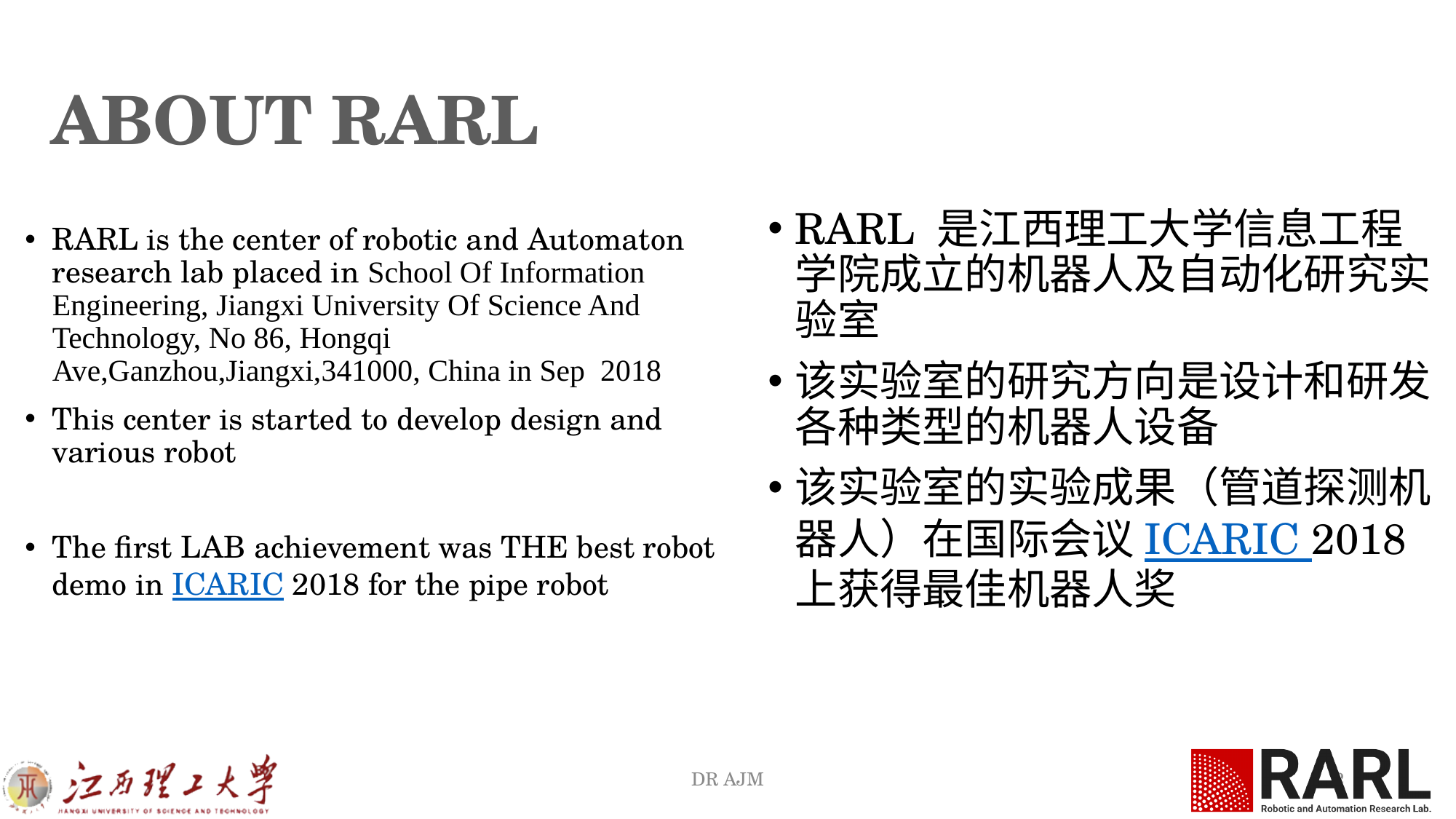

# ABOUT RARL
RARL 是江西理工大学信息工程学院成立的机器人及自动化研究实验室
该实验室的研究方向是设计和研发各种类型的机器人设备
该实验室的实验成果（管道探测机器人）在国际会议ICARIC 2018上获得最佳机器人奖
RARL is the center of robotic and Automaton research lab placed in School Of Information Engineering, Jiangxi University Of Science And Technology, No 86, Hongqi Ave,Ganzhou,Jiangxi,341000, China in Sep  2018
This center is started to develop design and various robot

The first LAB achievement was THE best robot demo in ICARIC 2018 for the pipe robot
DR AJM
2